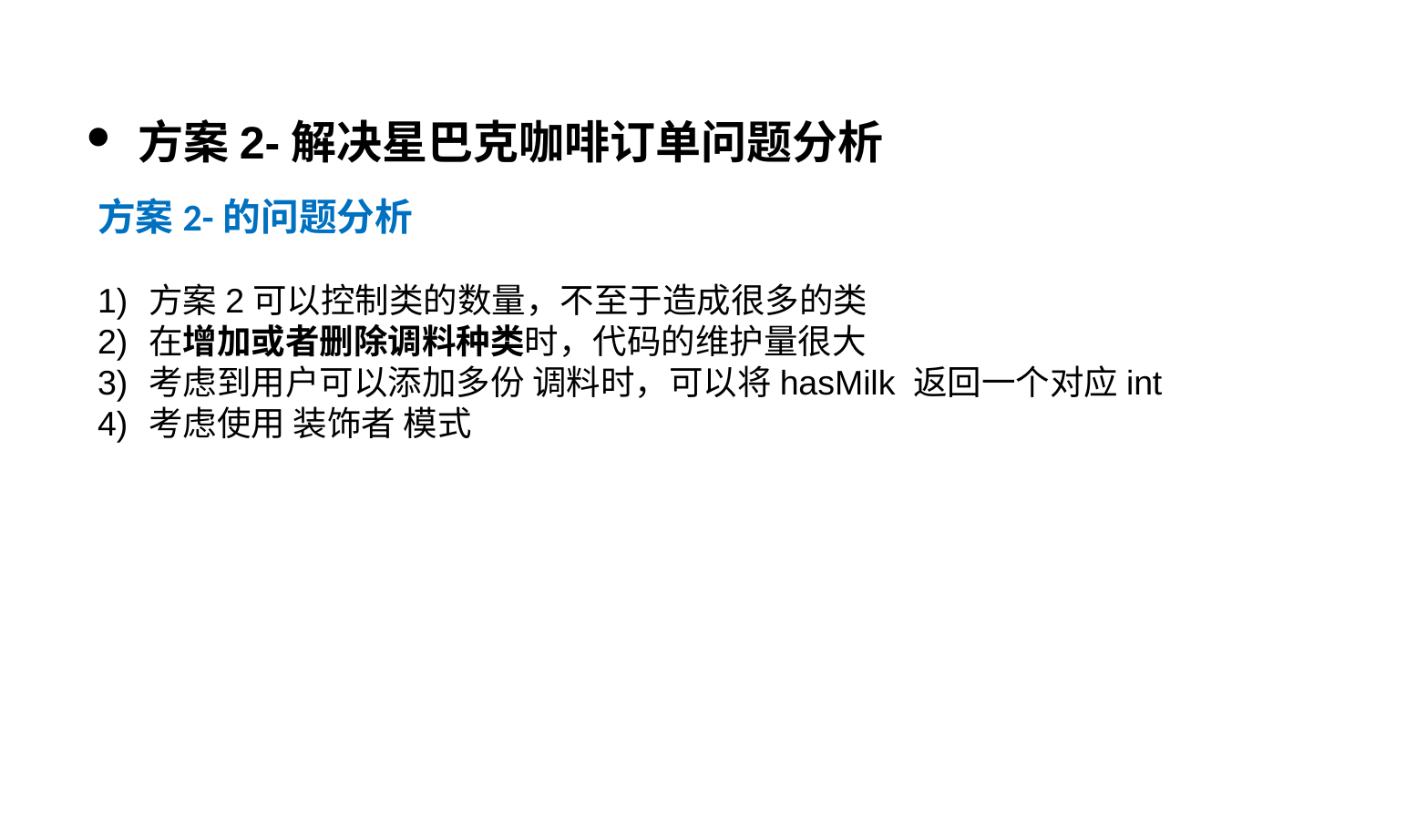

方案2-解决星巴克咖啡订单问题分析

方案2-的问题分析

方案2可以控制类的数量，不至于造成很多的类
在增加或者删除调料种类时，代码的维护量很大
考虑到用户可以添加多份 调料时，可以将hasMilk 返回一个对应int
考虑使用 装饰者 模式